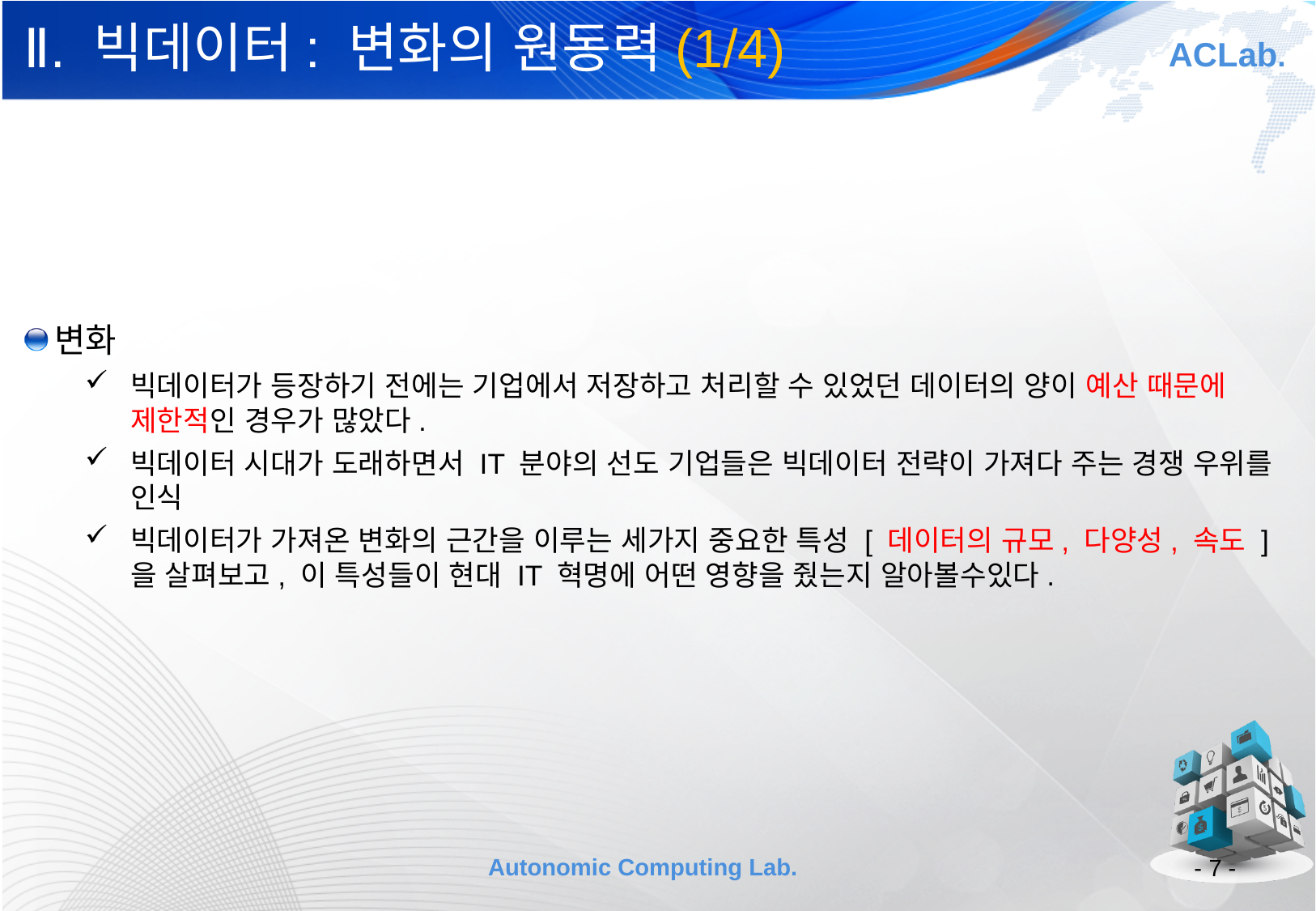

# Ⅱ. 빅데이터: 변화의 원동력(1/4)
변화
빅데이터가 등장하기 전에는 기업에서 저장하고 처리할 수 있었던 데이터의 양이 예산 때문에 제한적인 경우가 많았다.
빅데이터 시대가 도래하면서 IT 분야의 선도 기업들은 빅데이터 전략이 가져다 주는 경쟁 우위를 인식
빅데이터가 가져온 변화의 근간을 이루는 세가지 중요한 특성 [ 데이터의 규모, 다양성, 속도 ] 을 살펴보고, 이 특성들이 현대 IT 혁명에 어떤 영향을 줬는지 알아볼수있다.
- 7 -